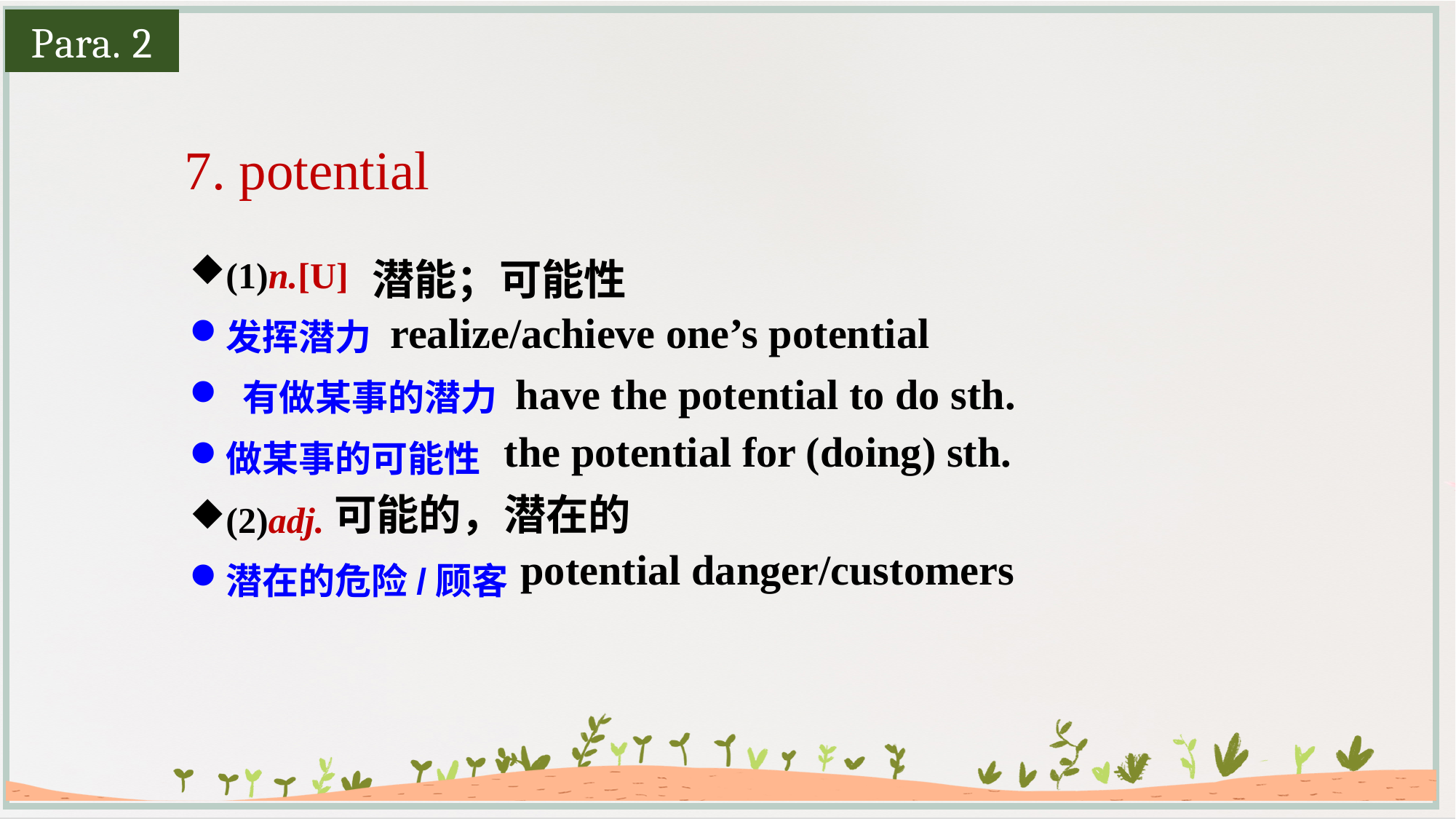

Para. 2
7. potential
(1)n.[U]
发挥潜力
 有做某事的潜力
做某事的可能性
(2)adj.
潜在的危险/顾客
潜能；可能性
realize/achieve one’s potential
have the potential to do sth.
the potential for (doing) sth.
可能的，潜在的
potential danger/customers